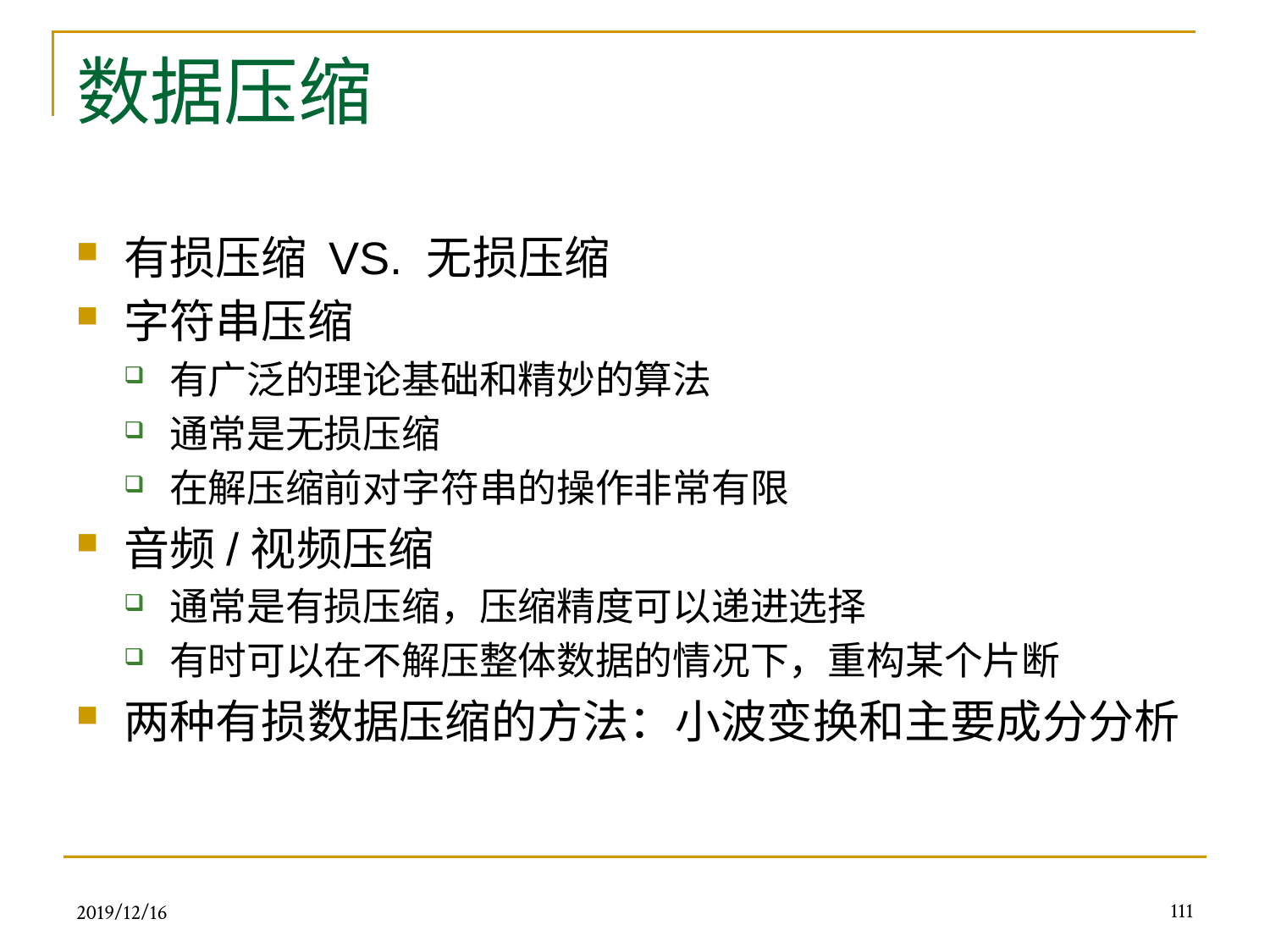

# 数据压缩
有损压缩 VS. 无损压缩
字符串压缩
有广泛的理论基础和精妙的算法
通常是无损压缩
在解压缩前对字符串的操作非常有限
音频/视频压缩
通常是有损压缩，压缩精度可以递进选择
有时可以在不解压整体数据的情况下，重构某个片断
两种有损数据压缩的方法：小波变换和主要成分分析
2019/12/16
111